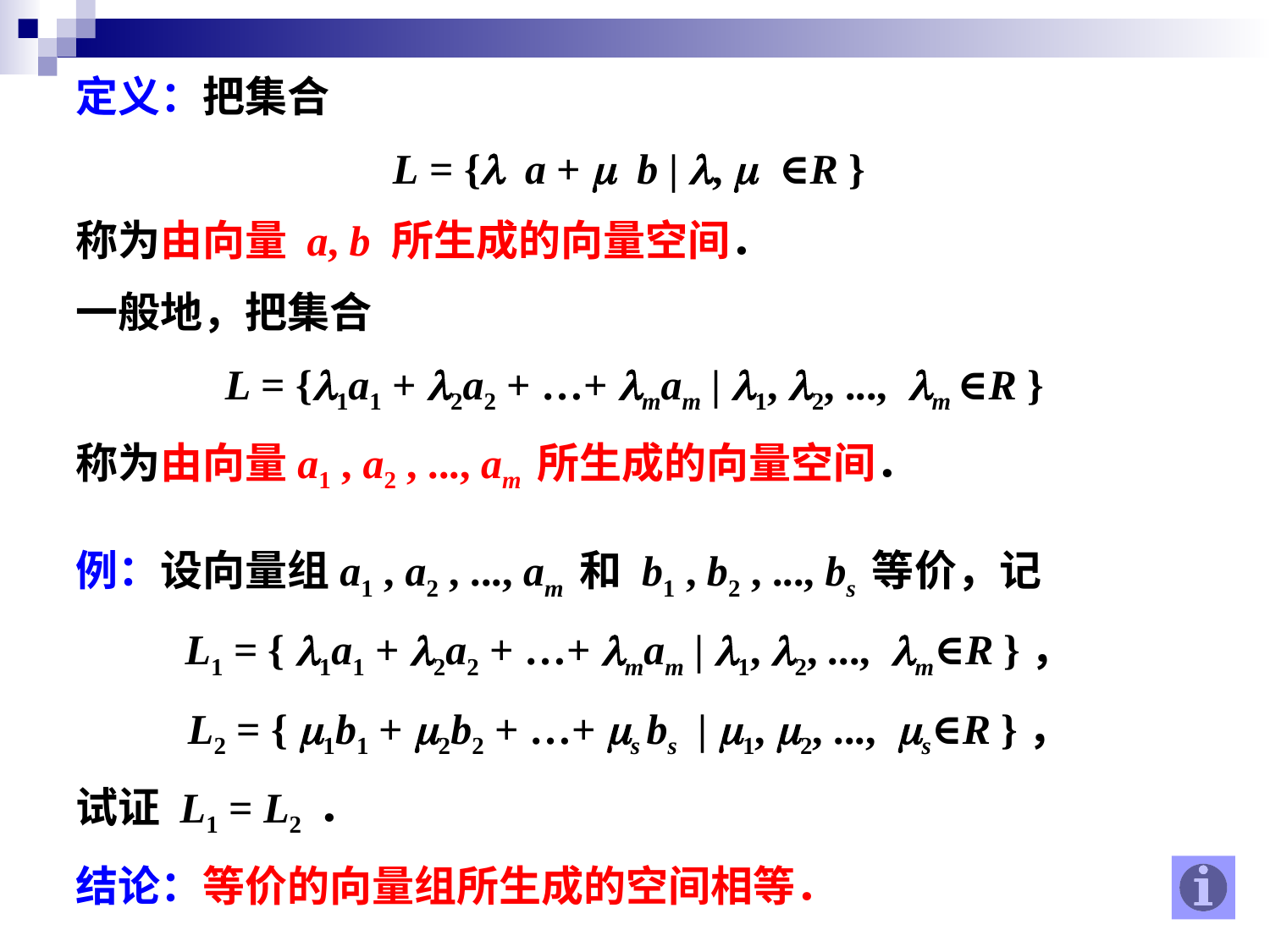

定义：把集合
L = {λ a + μ b | λ, μ ∈R }
称为由向量 a, b 所生成的向量空间．
一般地，把集合
 L = {λ1a1 + λ2a2 + …+ λmam | λ1, λ2, ..., λm ∈R }
称为由向量a1 , a2 , ..., am 所生成的向量空间．
例：设向量组a1 , a2 , ..., am 和 b1 , b2 , ..., bs 等价，记
L1 = { λ1a1 + λ2a2 + …+ λmam | λ1, λ2, ..., λm∈R }，
L2 = { μ1b1 + μ2b2 + …+ μs bs  | μ1, μ2, ..., μs∈R }，
试证 L1 = L2 ．
结论：等价的向量组所生成的空间相等．